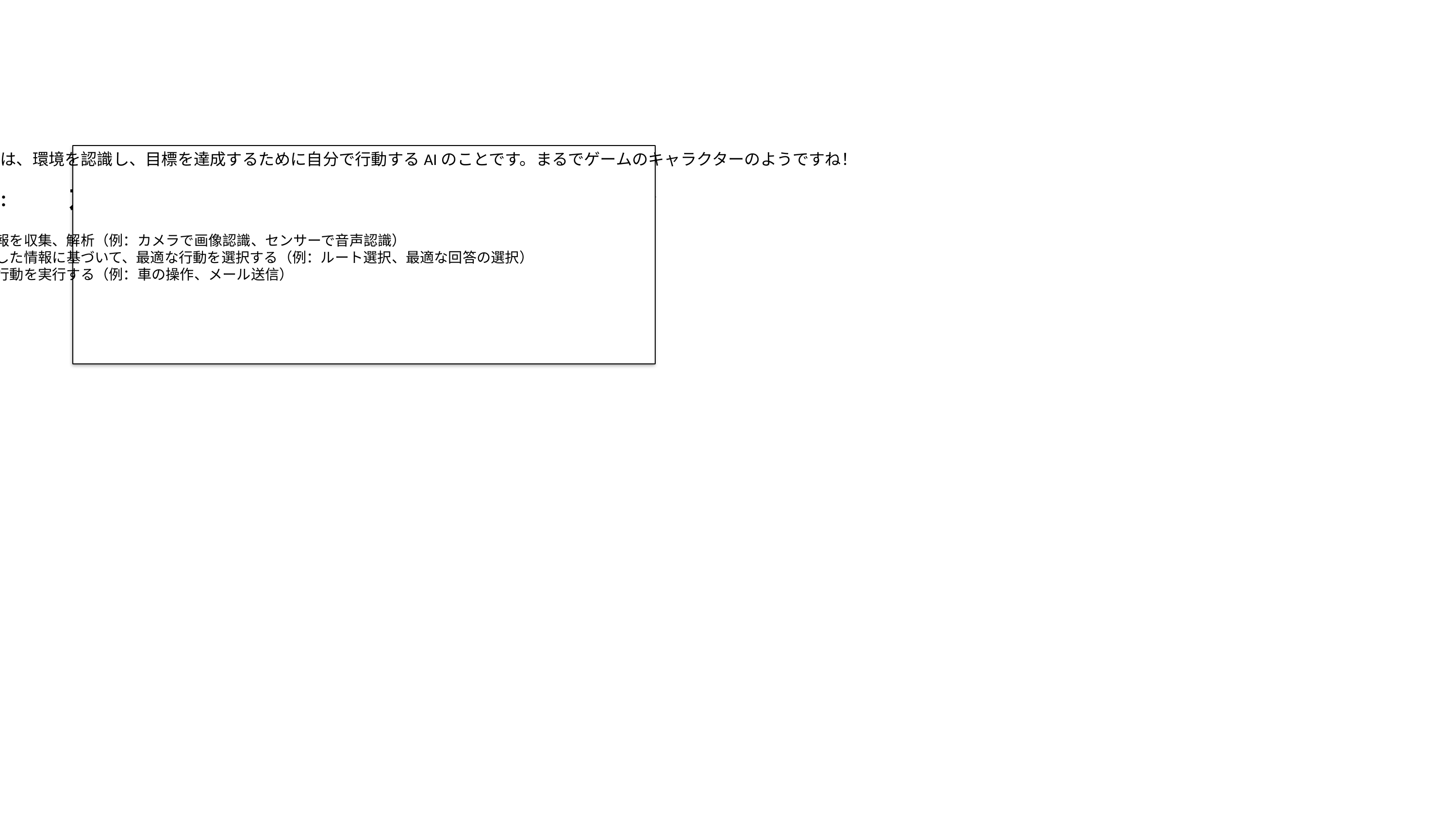

AIエージェントとは、環境を認識し、目標を達成するために自分で行動するAIのことです。まるでゲームのキャラクターのようですね！

３つの重要な能力：

    * 知覚: 環境の情報を収集、解析（例：カメラで画像認識、センサーで音声認識）
    * 意思決定: 収集した情報に基づいて、最適な行動を選択する（例：ルート選択、最適な回答の選択）
    * 行動: 選択した行動を実行する（例：車の操作、メール送信）
# 初心者の入口！AIエージェントとは？